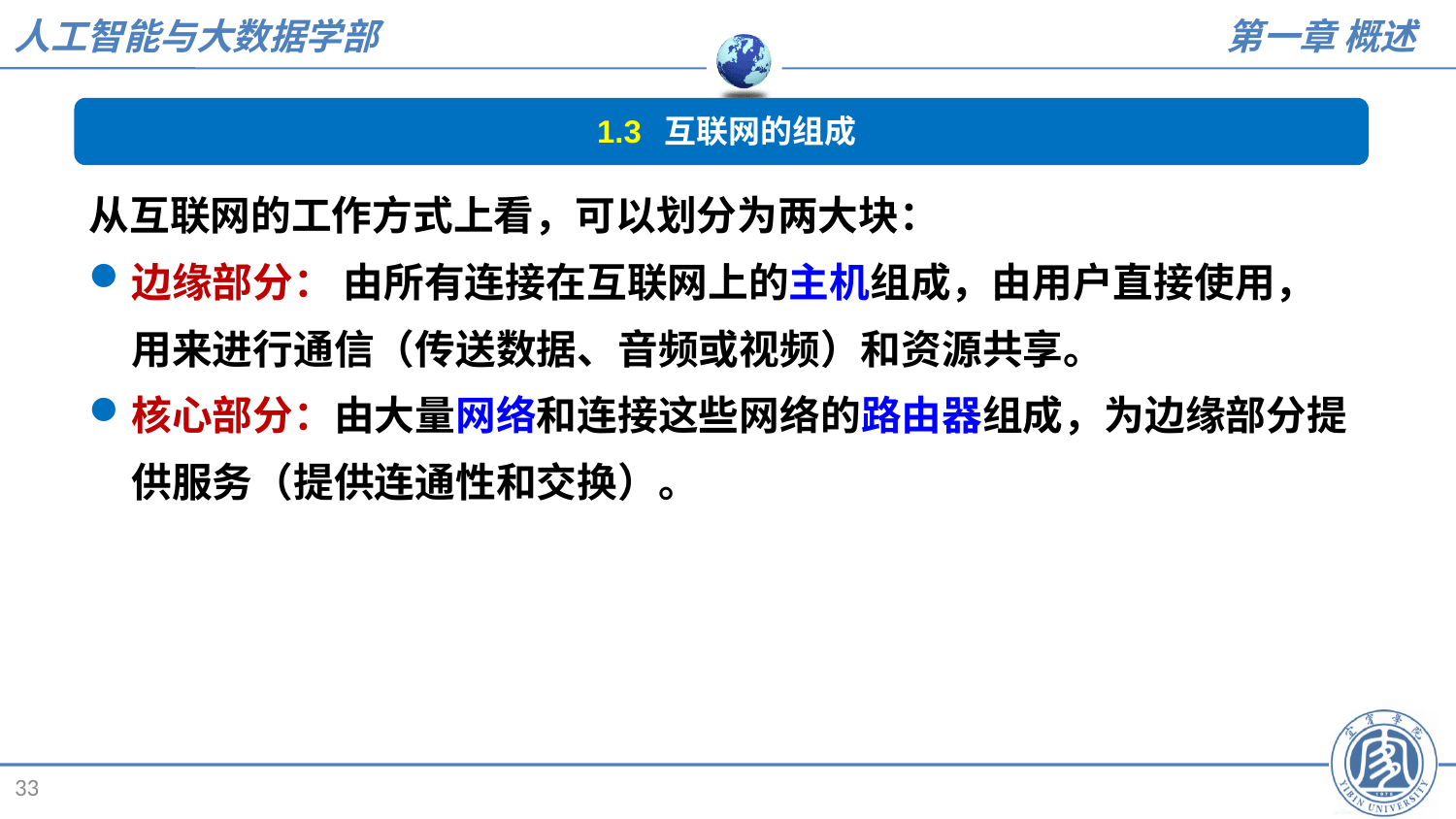

1.3  互联网的组成
从互联网的工作方式上看，可以划分为两大块：
边缘部分： 由所有连接在互联网上的主机组成，由用户直接使用，用来进行通信（传送数据、音频或视频）和资源共享。
核心部分：由大量网络和连接这些网络的路由器组成，为边缘部分提供服务（提供连通性和交换）。

33